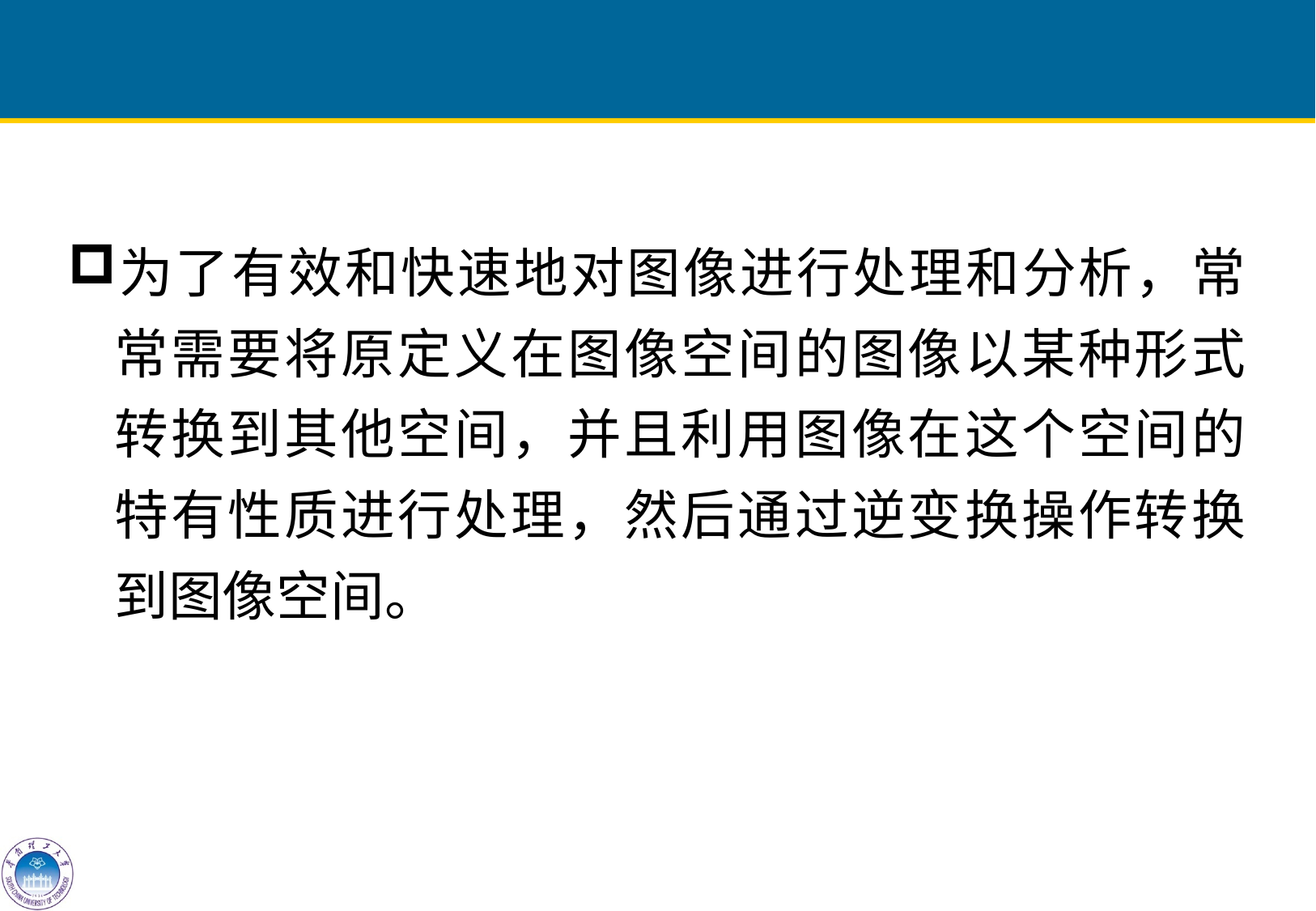

#
为了有效和快速地对图像进行处理和分析，常常需要将原定义在图像空间的图像以某种形式转换到其他空间，并且利用图像在这个空间的特有性质进行处理，然后通过逆变换操作转换到图像空间。